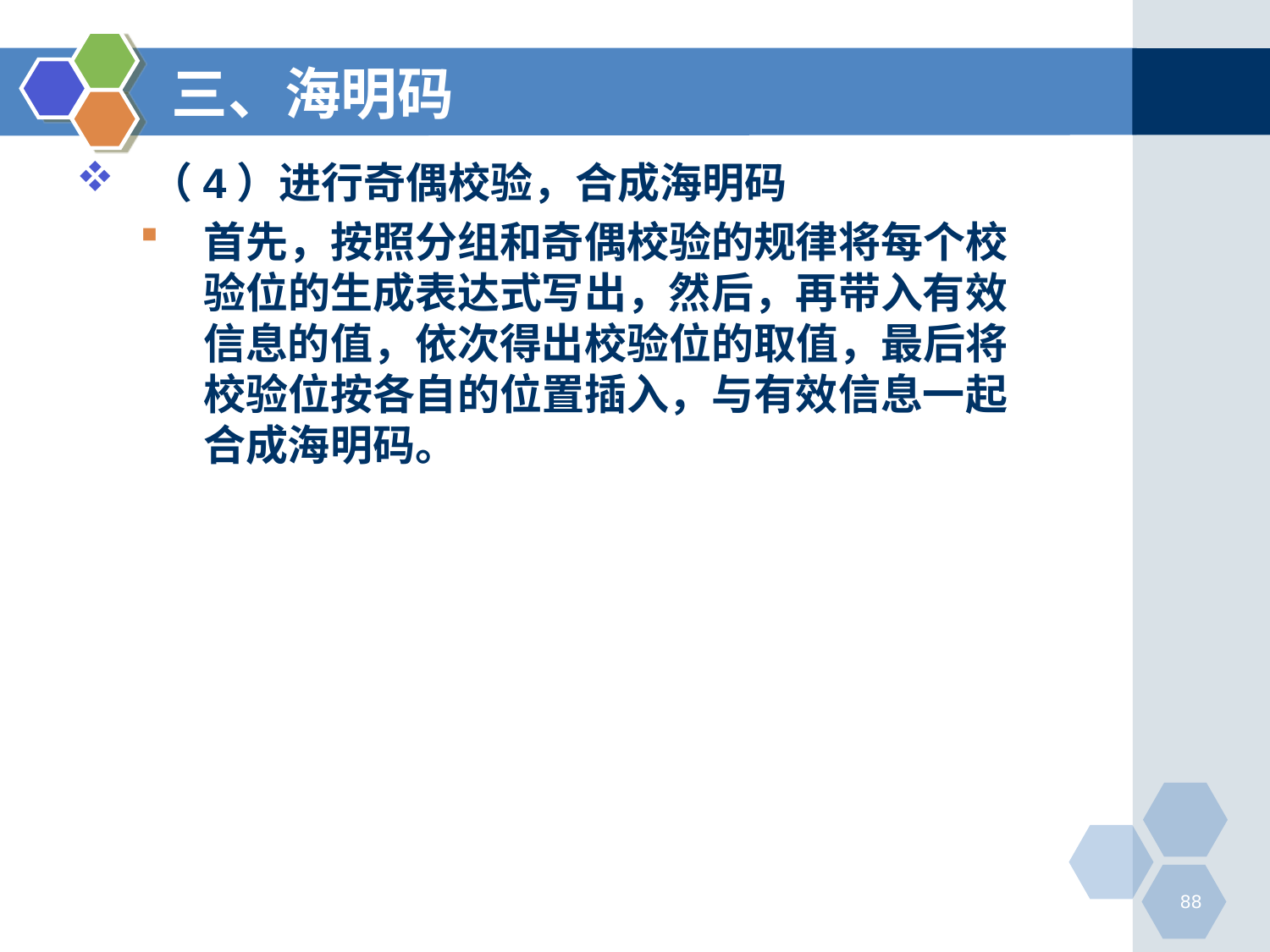

# 三、海明码
（4）进行奇偶校验，合成海明码
首先，按照分组和奇偶校验的规律将每个校验位的生成表达式写出，然后，再带入有效信息的值，依次得出校验位的取值，最后将校验位按各自的位置插入，与有效信息一起合成海明码。
88